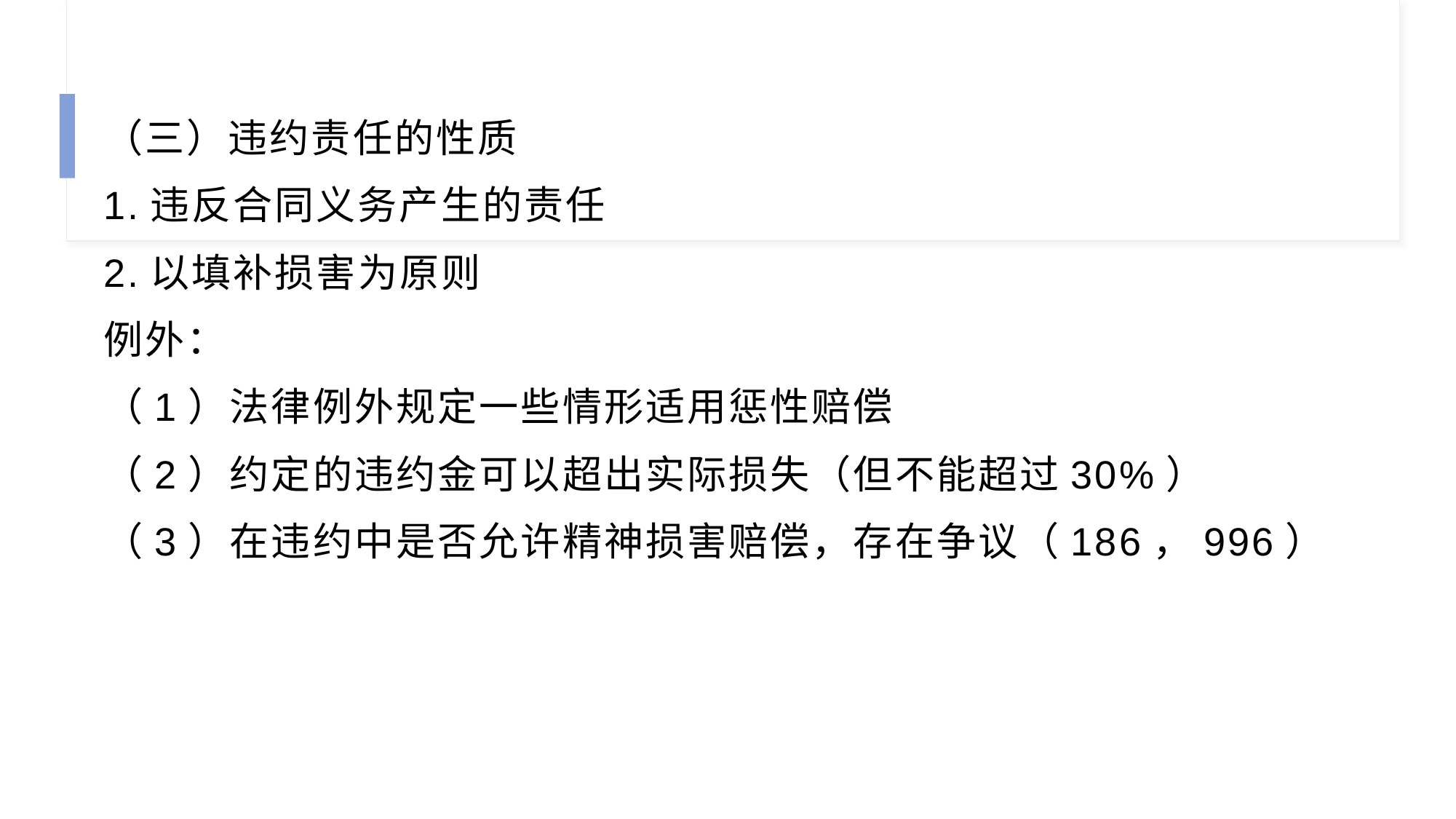

（三）违约责任的性质
1.违反合同义务产生的责任
2.以填补损害为原则
例外：
（1）法律例外规定一些情形适用惩性赔偿
（2）约定的违约金可以超出实际损失（但不能超过30%）
（3）在违约中是否允许精神损害赔偿，存在争议（186，996）